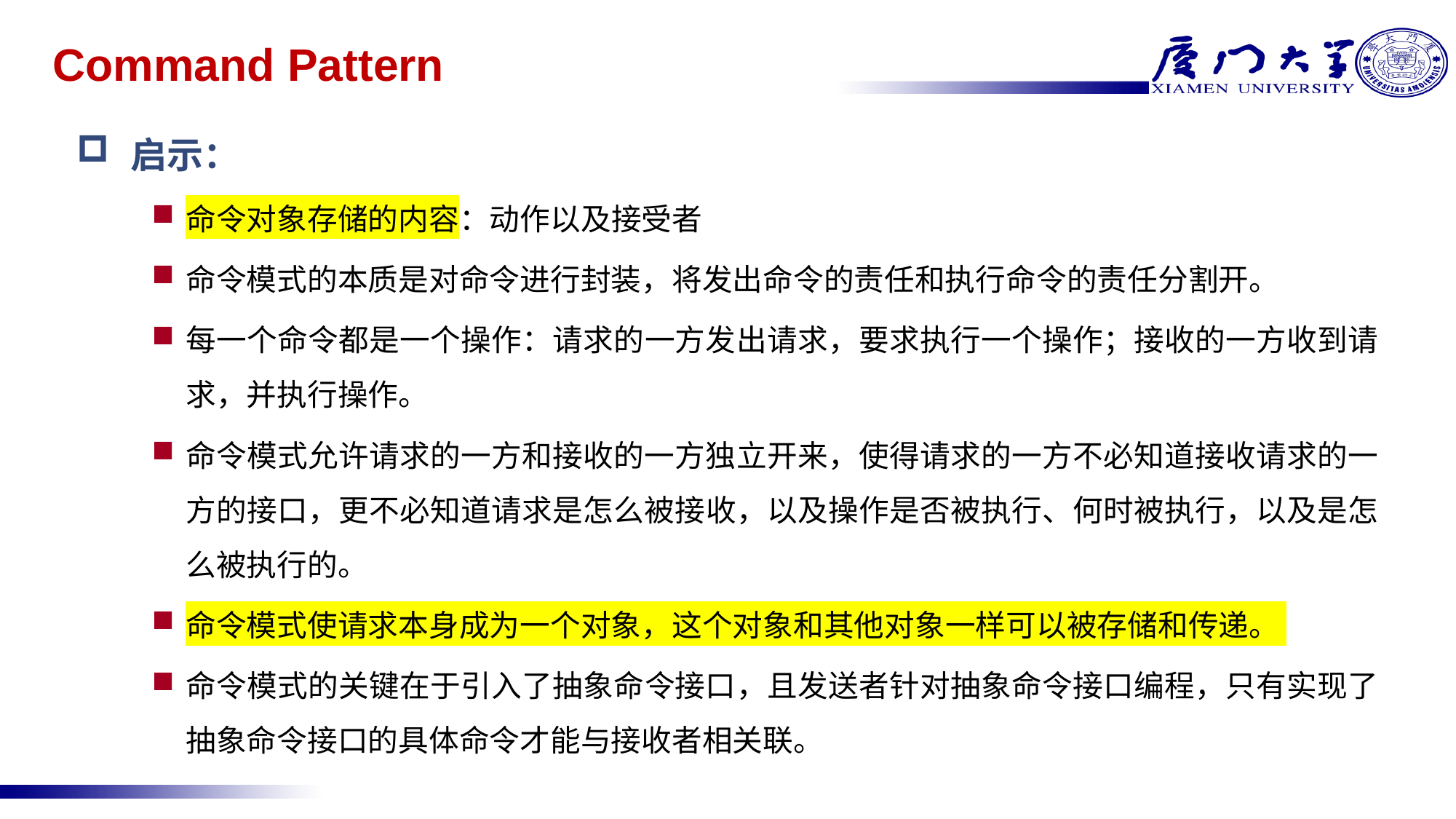

# Command Pattern
启示：
命令对象存储的内容：动作以及接受者
命令模式的本质是对命令进行封装，将发出命令的责任和执行命令的责任分割开。
每一个命令都是一个操作：请求的一方发出请求，要求执行一个操作；接收的一方收到请求，并执行操作。
命令模式允许请求的一方和接收的一方独立开来，使得请求的一方不必知道接收请求的一方的接口，更不必知道请求是怎么被接收，以及操作是否被执行、何时被执行，以及是怎么被执行的。
命令模式使请求本身成为一个对象，这个对象和其他对象一样可以被存储和传递。
命令模式的关键在于引入了抽象命令接口，且发送者针对抽象命令接口编程，只有实现了抽象命令接口的具体命令才能与接收者相关联。